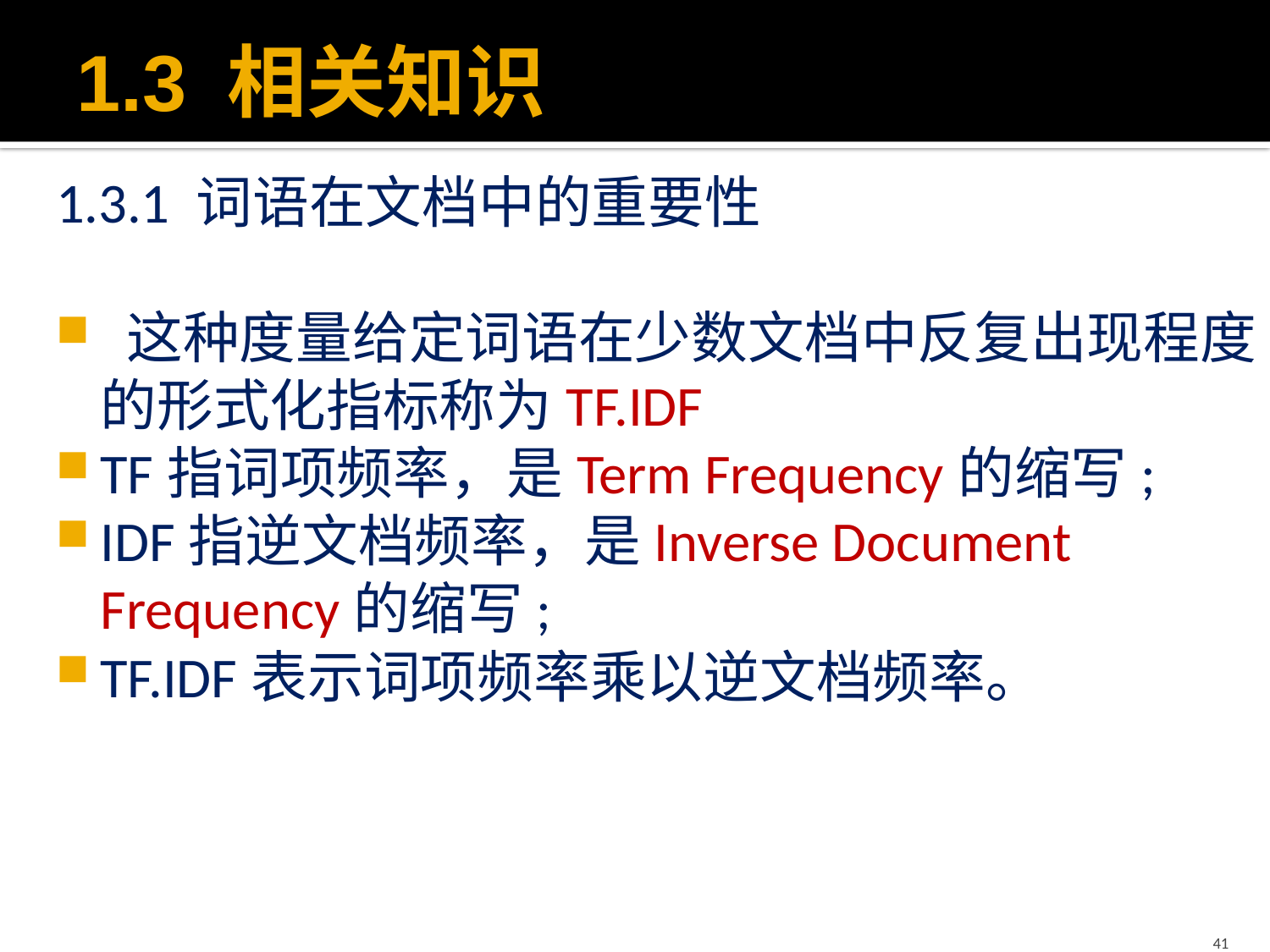

# 1.3 相关知识
1.3.1 词语在文档中的重要性

 这种度量给定词语在少数文档中反复出现程度的形式化指标称为TF.IDF
TF指词项频率，是Term Frequency的缩写;
IDF指逆文档频率，是Inverse Document Frequency的缩写;
TF.IDF表示词项频率乘以逆文档频率。
41